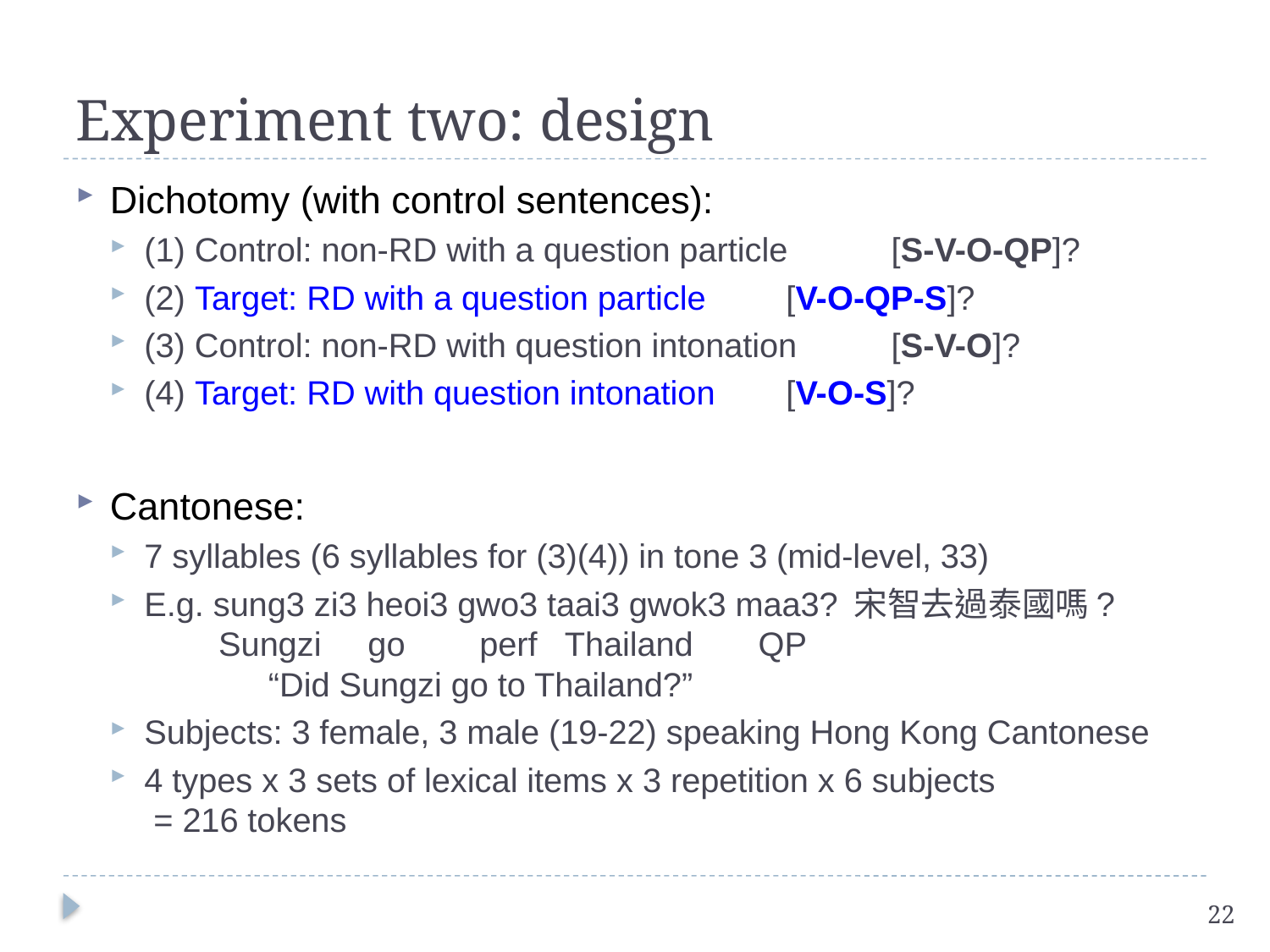

# Experiment two: design
Dichotomy (with control sentences):
(1) Control: non-RD with a question particle    	 [S-V-O-QP]?
(2) Target: RD with a question particle		 [V-O-QP-S]?
(3) Control: non-RD with question intonation	 [S-V-O]?
(4) Target: RD with question intonation		 [V-O-S]?

Cantonese:
7 syllables (6 syllables for (3)(4)) in tone 3 (mid-level, 33)
E.g. sung3 zi3 heoi3 gwo3 taai3 gwok3 maa3? 宋智去過泰國嗎?
        Sungzi     go        perf   Thailand       QP
	  “Did Sungzi go to Thailand?”
Subjects: 3 female, 3 male (19-22) speaking Hong Kong Cantonese
4 types x 3 sets of lexical items x 3 repetition x 6 subjects
 = 216 tokens

22